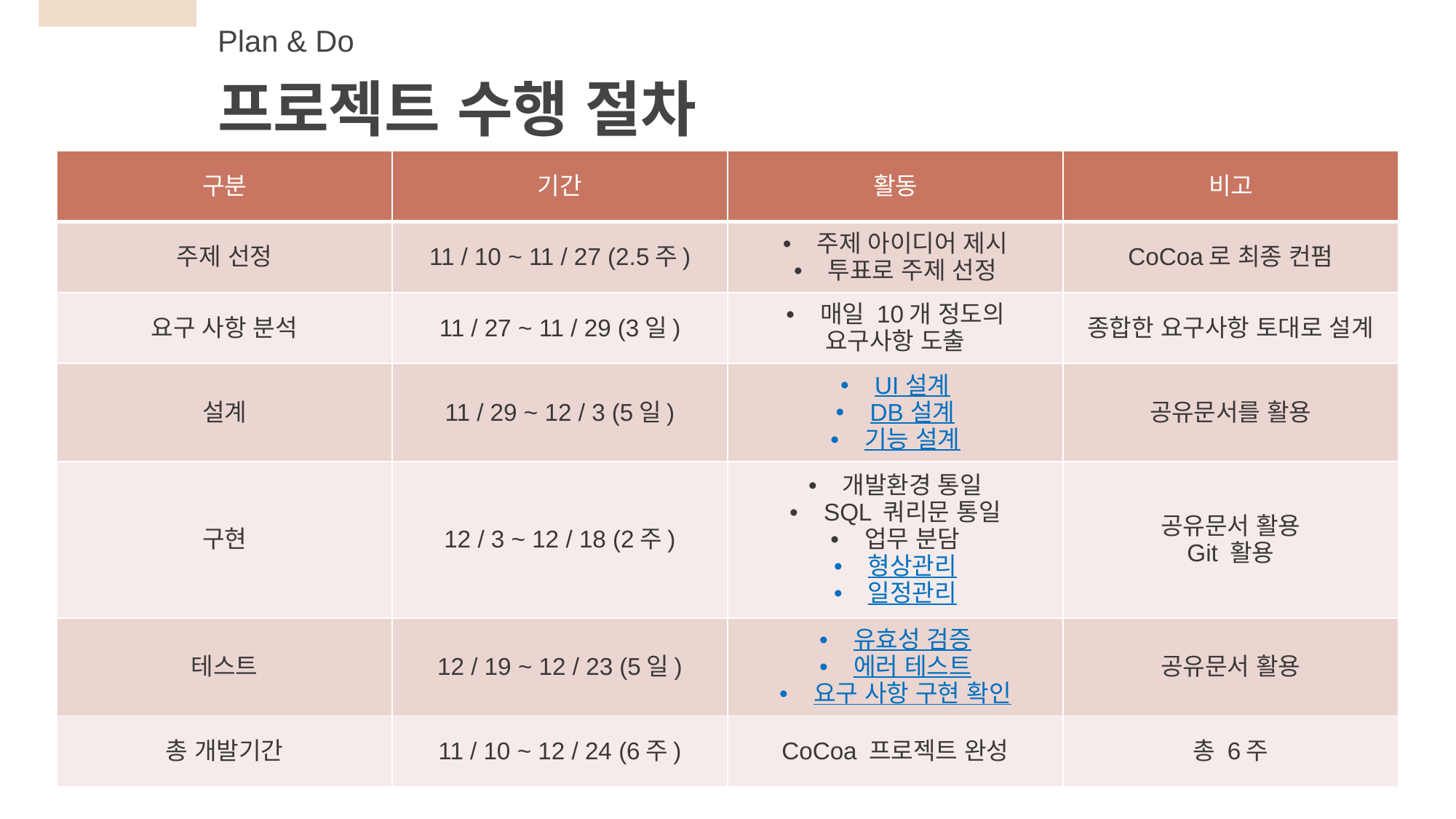

Plan & Do
프로젝트 수행 절차
| 구분 | 기간 | 활동 | 비고 |
| --- | --- | --- | --- |
| 주제 선정 | 11 / 10 ~ 11 / 27 (2.5주) | 주제 아이디어 제시 투표로 주제 선정 | CoCoa로 최종 컨펌 |
| 요구 사항 분석 | 11 / 27 ~ 11 / 29 (3일) | 매일 10개 정도의 요구사항 도출 | 종합한 요구사항 토대로 설계 |
| 설계 | 11 / 29 ~ 12 / 3 (5일) | UI 설계 DB 설계 기능 설계 | 공유문서를 활용 |
| 구현 | 12 / 3 ~ 12 / 18 (2주) | 개발환경 통일 SQL 쿼리문 통일 업무 분담 형상관리 일정관리 | 공유문서 활용 Git 활용 |
| 테스트 | 12 / 19 ~ 12 / 23 (5일) | 유효성 검증 에러 테스트 요구 사항 구현 확인 | 공유문서 활용 |
| 총 개발기간 | 11 / 10 ~ 12 / 24 (6주) | CoCoa 프로젝트 완성 | 총 6주 |